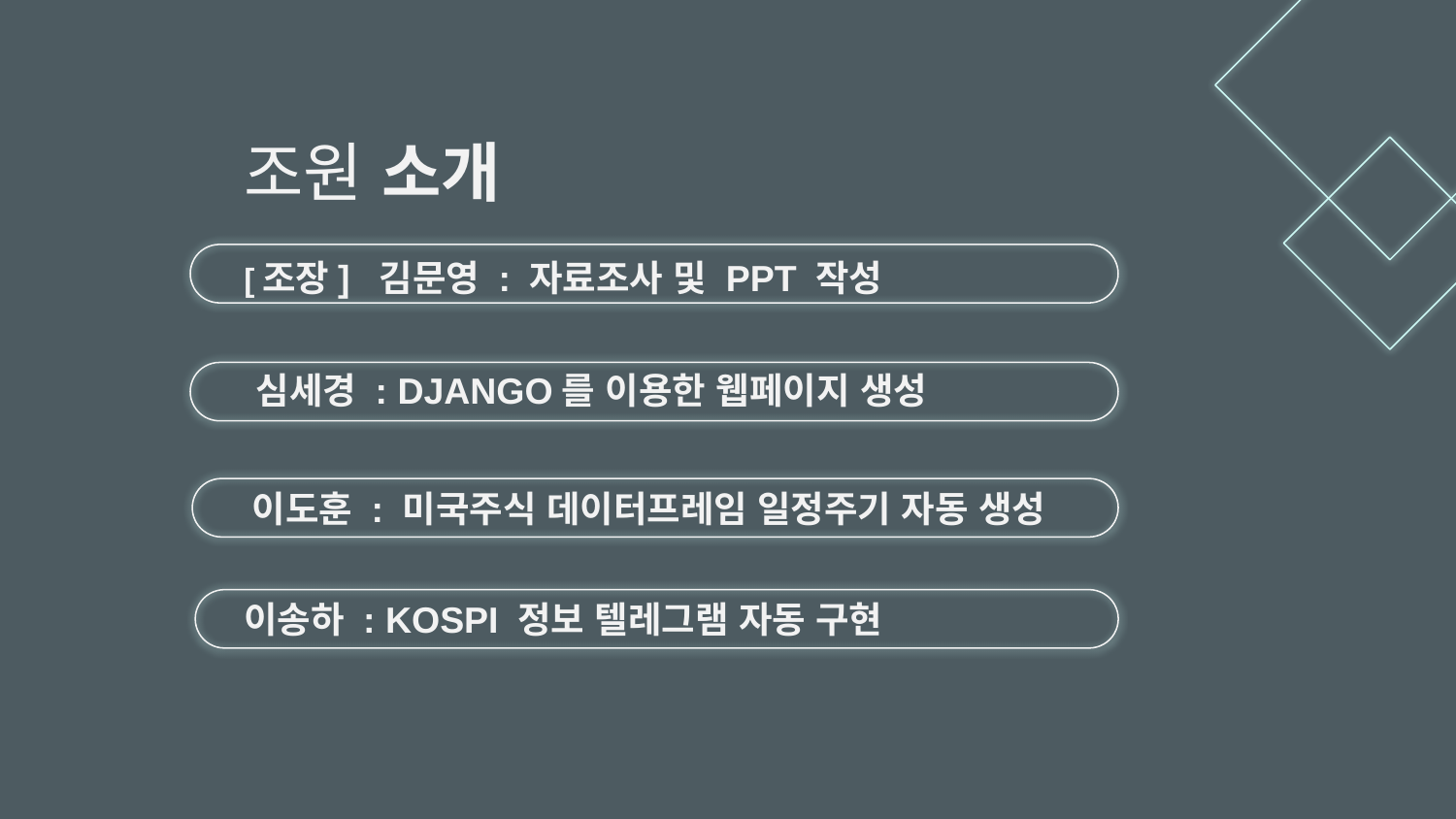

# 조원 소개

[조장]  김문영 : 자료조사 및 PPT 작성
심세경 : DJANGO를 이용한 웹페이지 생성

이도훈 : 미국주식 데이터프레임 일정주기 자동 생성

이송하 : KOSPI 정보 텔레그램 자동 구현